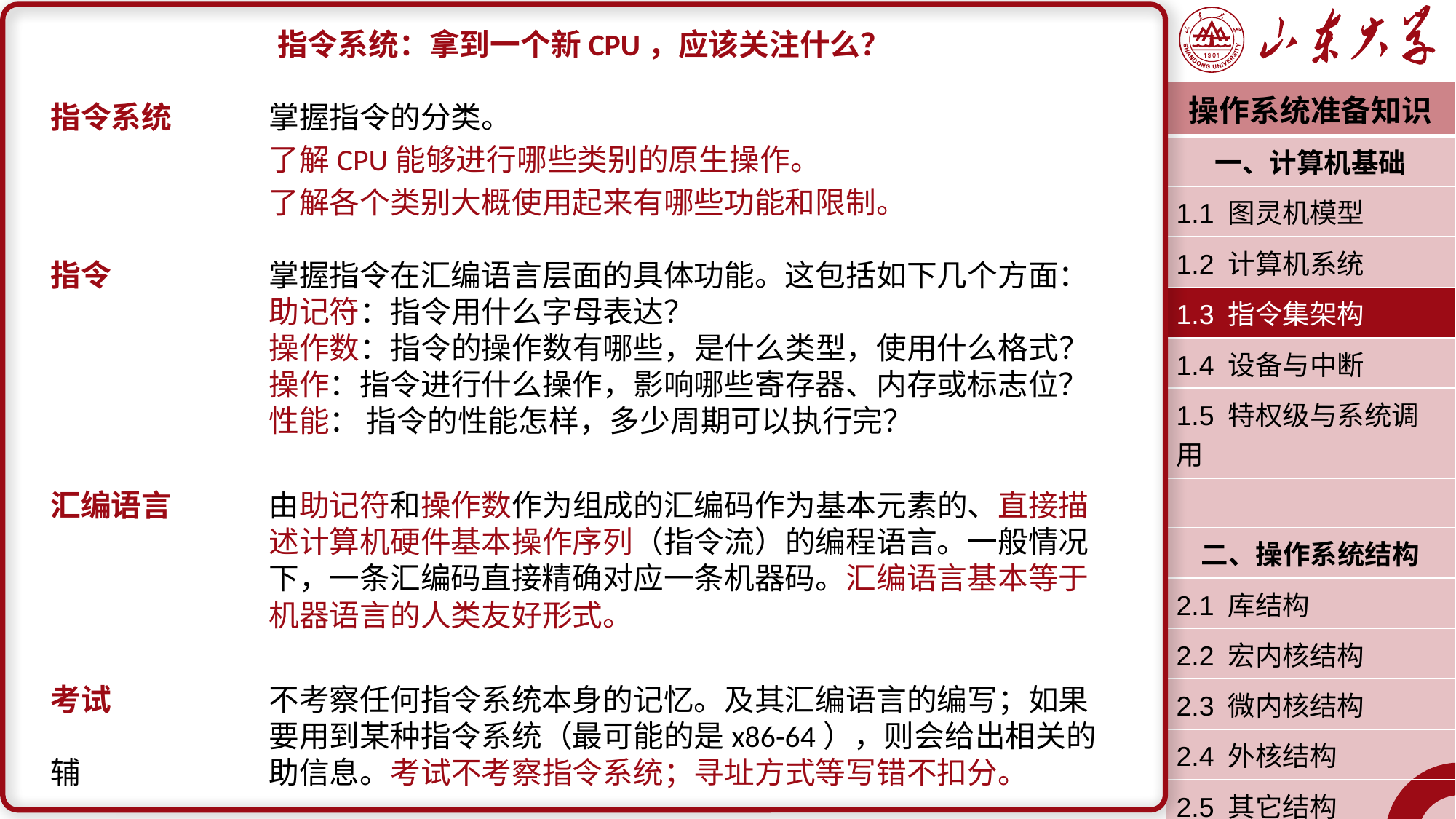

指令系统：拿到一个新CPU，应该关注什么？

指令系统	掌握指令的分类。
		了解CPU能够进行哪些类别的原生操作。
		了解各个类别大概使用起来有哪些功能和限制。

指令		掌握指令在汇编语言层面的具体功能。这包括如下几个方面：
		助记符：指令用什么字母表达？
		操作数：指令的操作数有哪些，是什么类型，使用什么格式？
		操作：指令进行什么操作，影响哪些寄存器、内存或标志位？
		性能： 指令的性能怎样，多少周期可以执行完？

汇编语言	由助记符和操作数作为组成的汇编码作为基本元素的、直接描		述计算机硬件基本操作序列（指令流）的编程语言。一般情况		下，一条汇编码直接精确对应一条机器码。汇编语言基本等于		机器语言的人类友好形式。

考试		不考察任何指令系统本身的记忆。及其汇编语言的编写；如果		要用到某种指令系统（最可能的是x86-64），则会给出相关的辅		助信息。考试不考察指令系统；寻址方式等写错不扣分。
| 操作系统准备知识 |
| --- |
| 一、计算机基础 |
| 1.1 图灵机模型 |
| 1.2 计算机系统 |
| 1.3 指令集架构 |
| 1.4 设备与中断 |
| 1.5 特权级与系统调用 |
|  |
| 二、操作系统结构 |
| 2.1 库结构 |
| 2.2 宏内核结构 |
| 2.3 微内核结构 |
| 2.4 外核结构 |
| 2.5 其它结构 |
| 潘润宇 2023.02 |